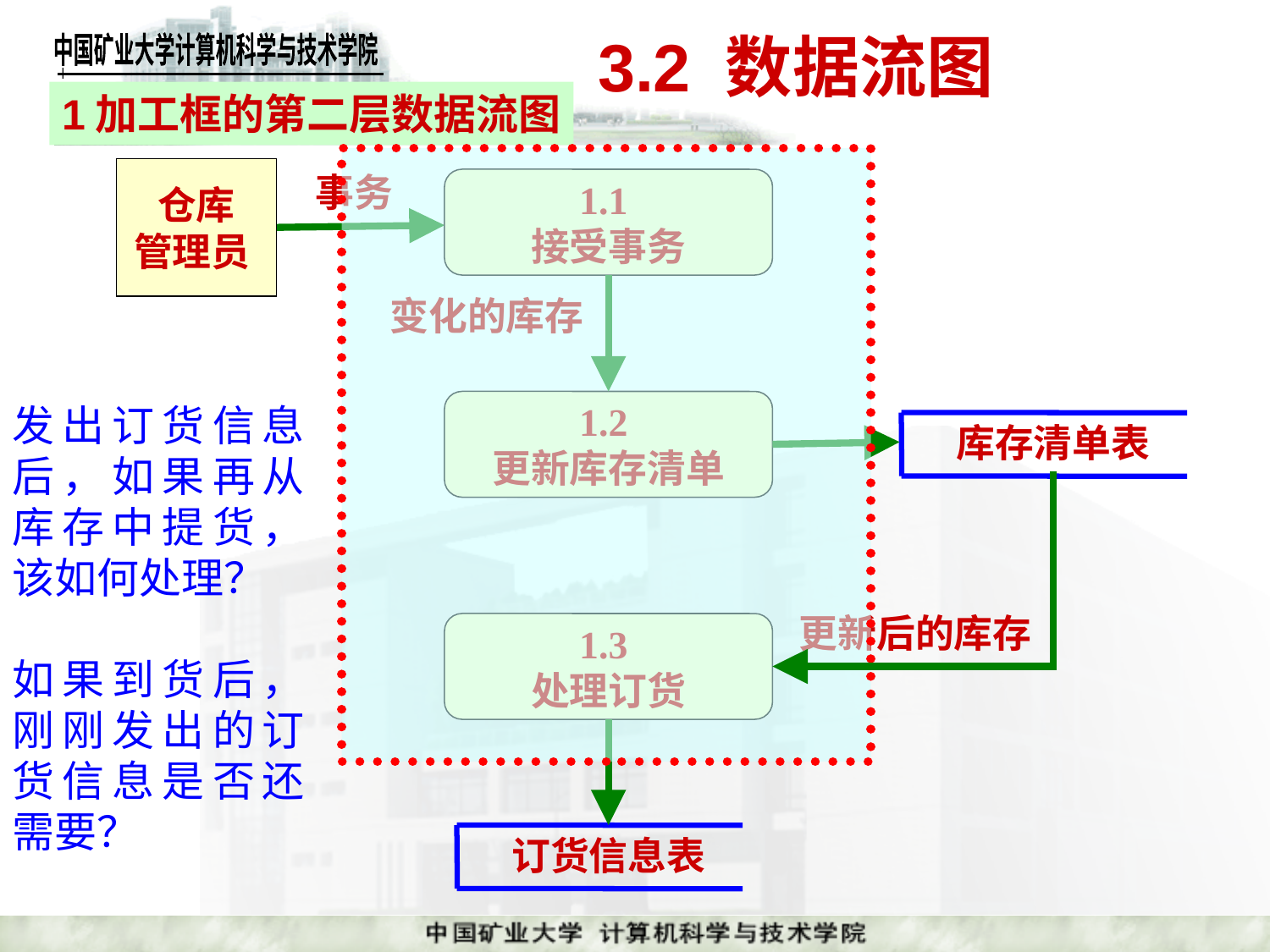

# 3.2 数据流图
1加工框的第二层数据流图

仓库
管理员
事务
1.1
接受事务
变化的库存
1.2
更新库存清单
发出订货信息后，如果再从库存中提货，该如何处理？

如果到货后，刚刚发出的订货信息是否还需要？
库存清单表

更新后的库存
1.3
处理订货
订货信息表